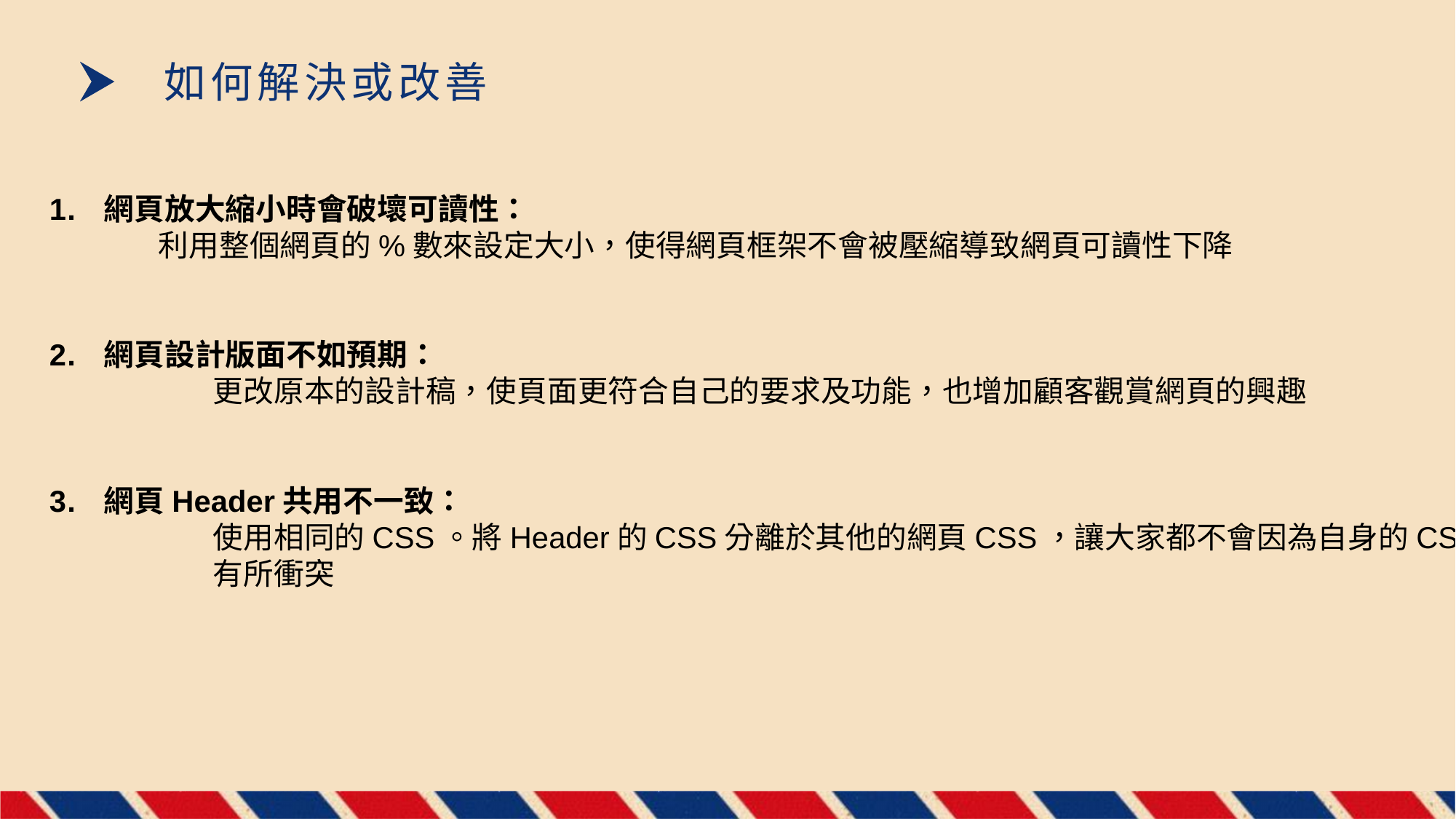

如何解決或改善

網頁放大縮小時會破壞可讀性：
	利用整個網頁的%數來設定大小，使得網頁框架不會被壓縮導致網頁可讀性下降

網頁設計版面不如預期：
	更改原本的設計稿，使頁面更符合自己的要求及功能，也增加顧客觀賞網頁的興趣

網頁Header共用不一致：
	使用相同的CSS。將Header的CSS分離於其他的網頁CSS，讓大家都不會因為自身的CSS
	有所衝突